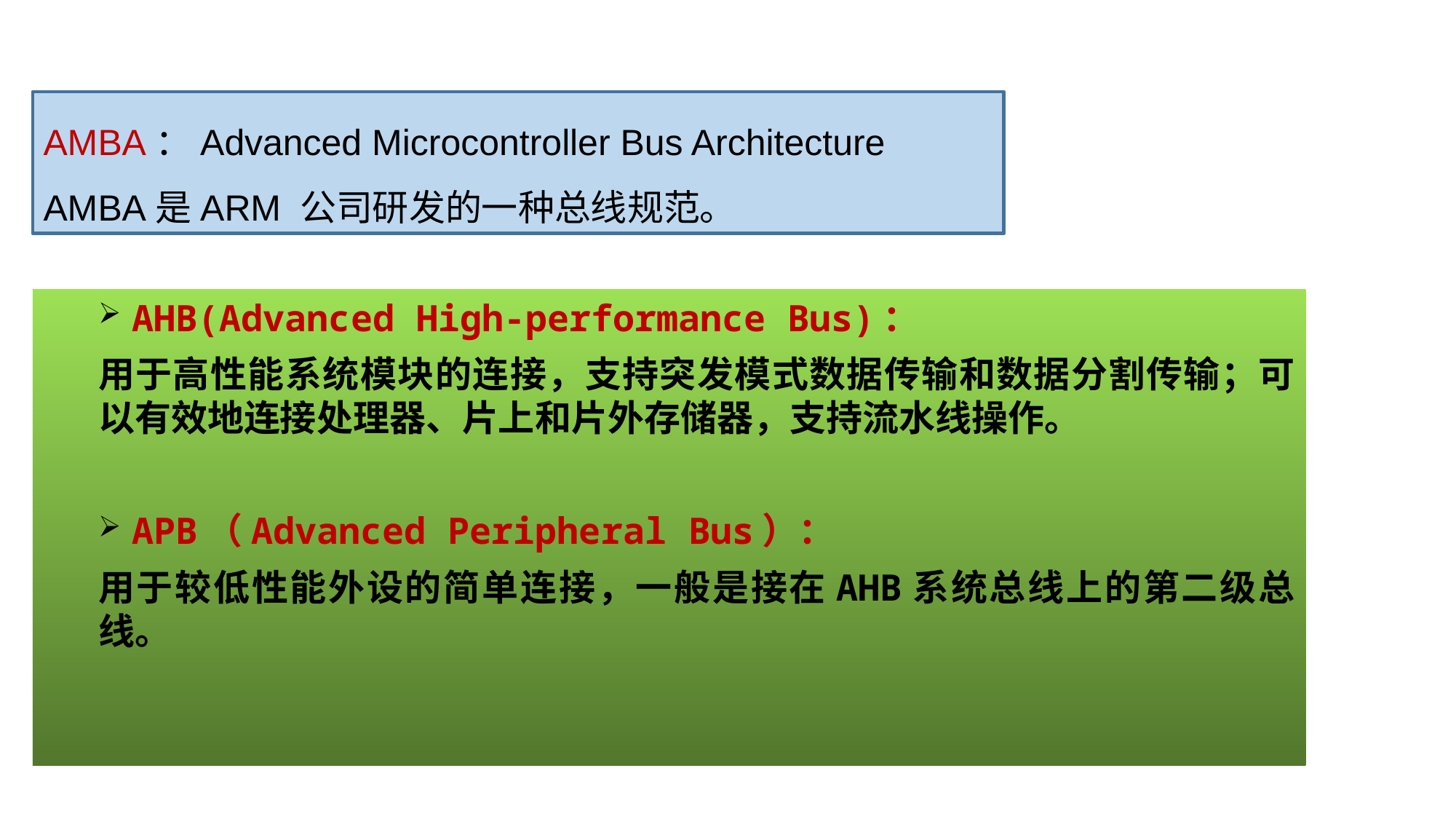

AMBA：Advanced Microcontroller Bus Architecture
AMBA是ARM 公司研发的一种总线规范。
AHB(Advanced High-performance Bus)：
用于高性能系统模块的连接，支持突发模式数据传输和数据分割传输；可以有效地连接处理器、片上和片外存储器，支持流水线操作。

APB（Advanced Peripheral Bus）：
用于较低性能外设的简单连接，一般是接在AHB系统总线上的第二级总线。